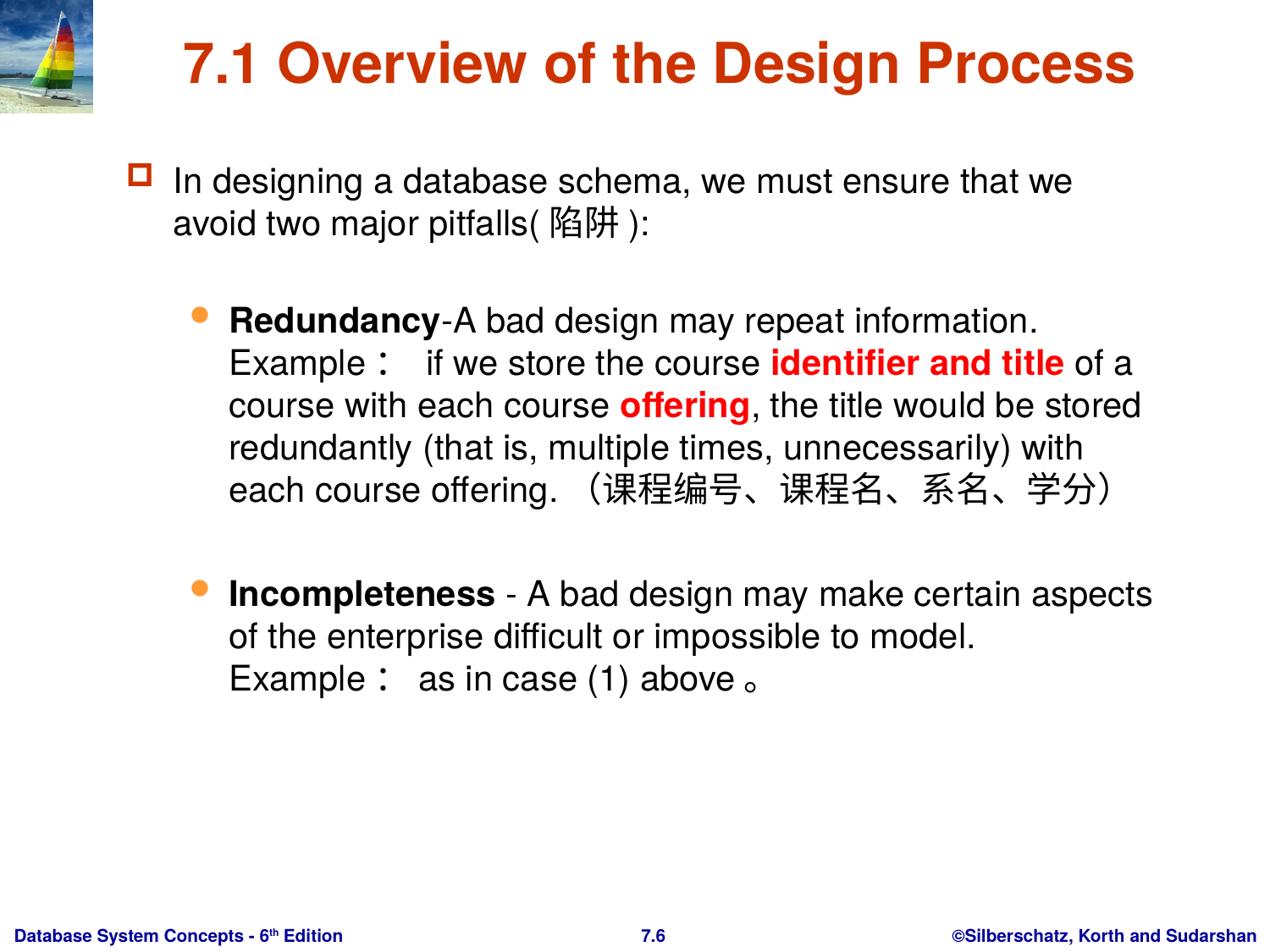

# 7.1 Overview of the Design Process
In designing a database schema, we must ensure that we avoid two major pitfalls(陷阱):
Redundancy-A bad design may repeat information.
Example： if we store the course identifier and title of a course with each course offering, the title would be stored redundantly (that is, multiple times, unnecessarily) with each course offering.（课程编号、课程名、系名、学分）
Incompleteness - A bad design may make certain aspects of the enterprise difficult or impossible to model.
Example：as in case (1) above。